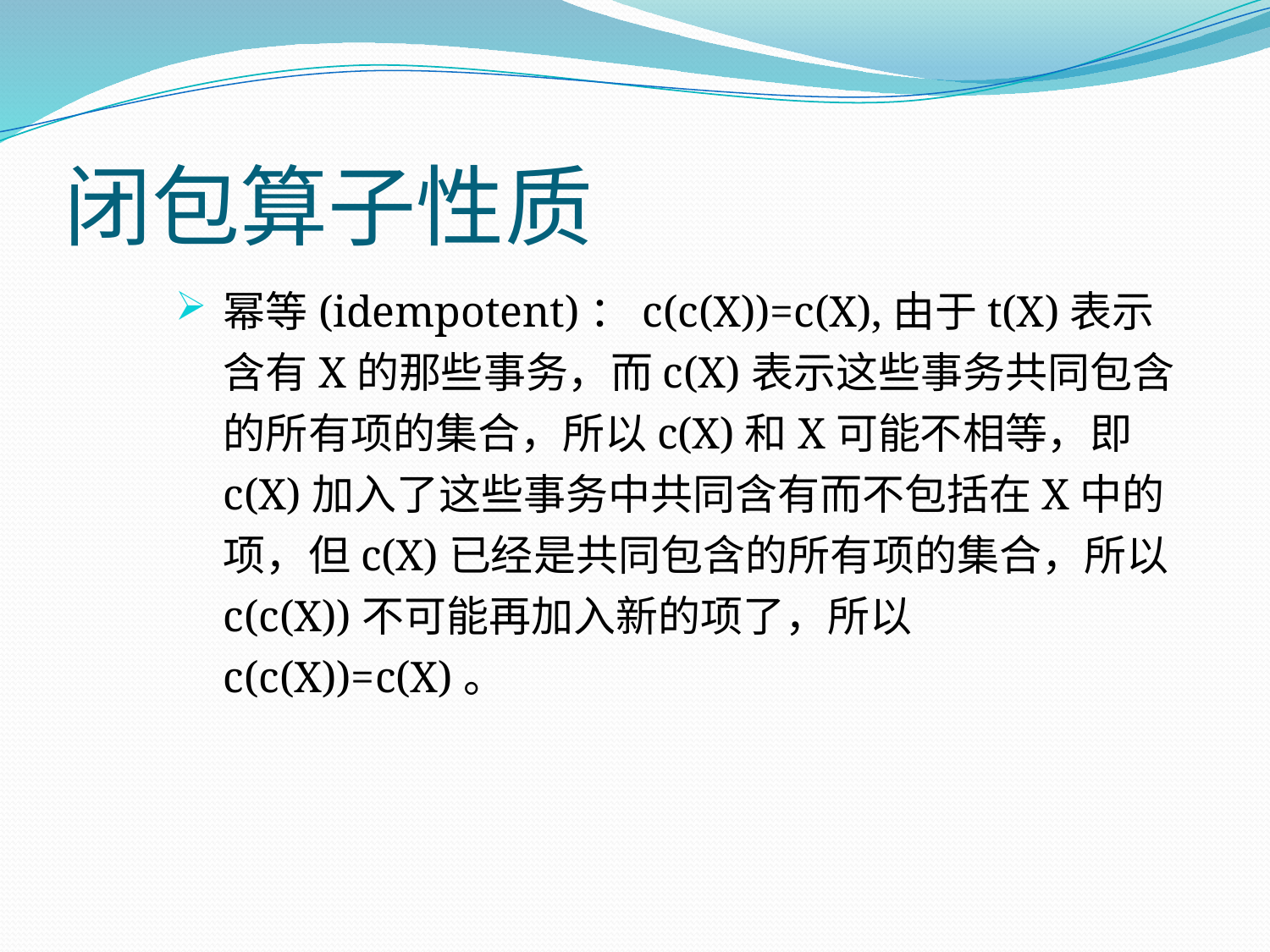

# 闭包算子性质
幂等(idempotent)：c(c(X))=c(X),由于t(X)表示含有X的那些事务，而c(X)表示这些事务共同包含的所有项的集合，所以c(X)和X可能不相等，即c(X)加入了这些事务中共同含有而不包括在X中的项，但c(X)已经是共同包含的所有项的集合，所以c(c(X))不可能再加入新的项了，所以c(c(X))=c(X)。